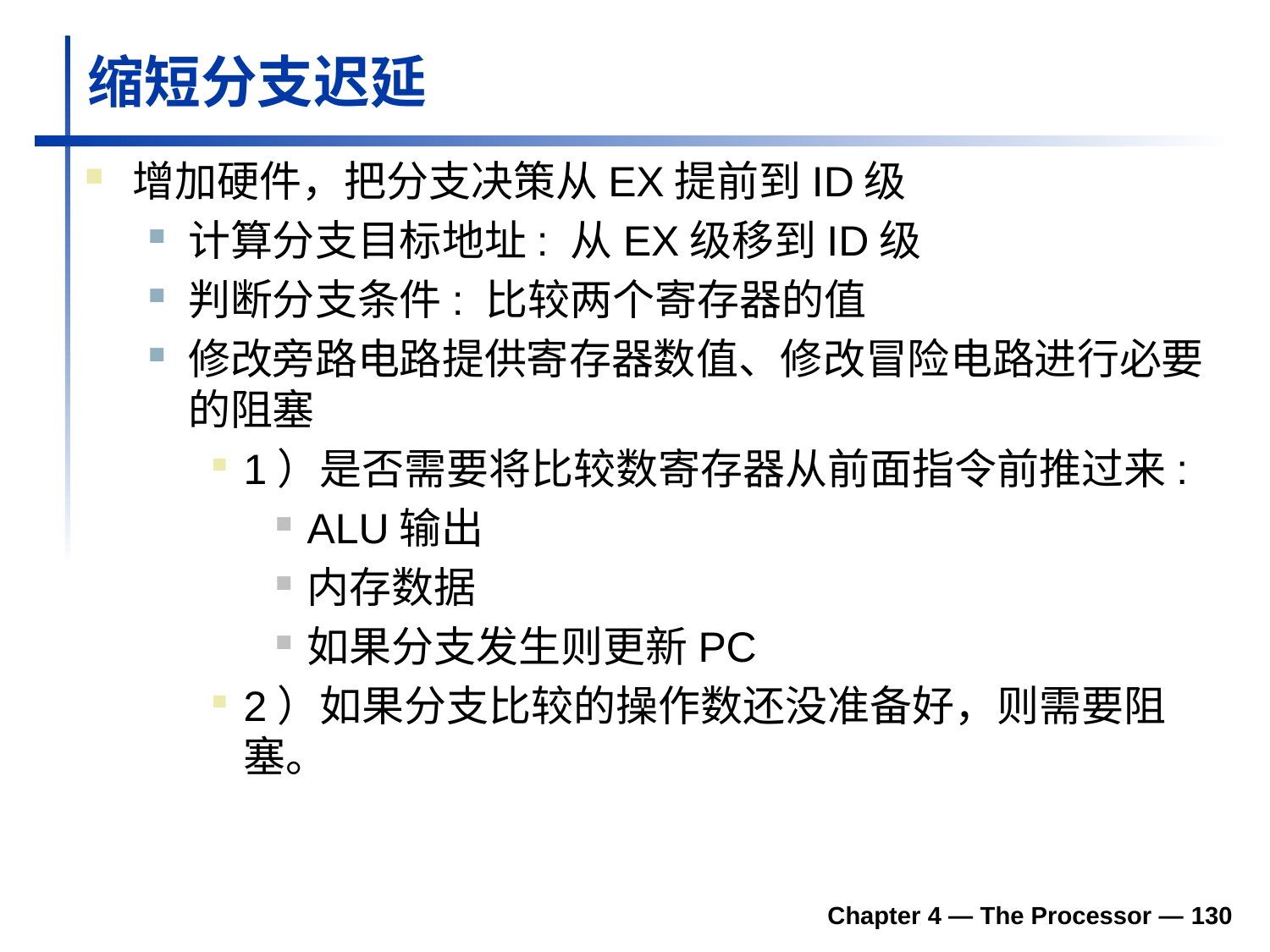

# 缩短分支迟延
增加硬件，把分支决策从EX提前到ID级
计算分支目标地址: 从EX级移到ID级
判断分支条件: 比较两个寄存器的值
修改旁路电路提供寄存器数值、修改冒险电路进行必要的阻塞
1）是否需要将比较数寄存器从前面指令前推过来:
ALU输出
内存数据
如果分支发生则更新PC
2）如果分支比较的操作数还没准备好，则需要阻塞。
Chapter 4 — The Processor — 130